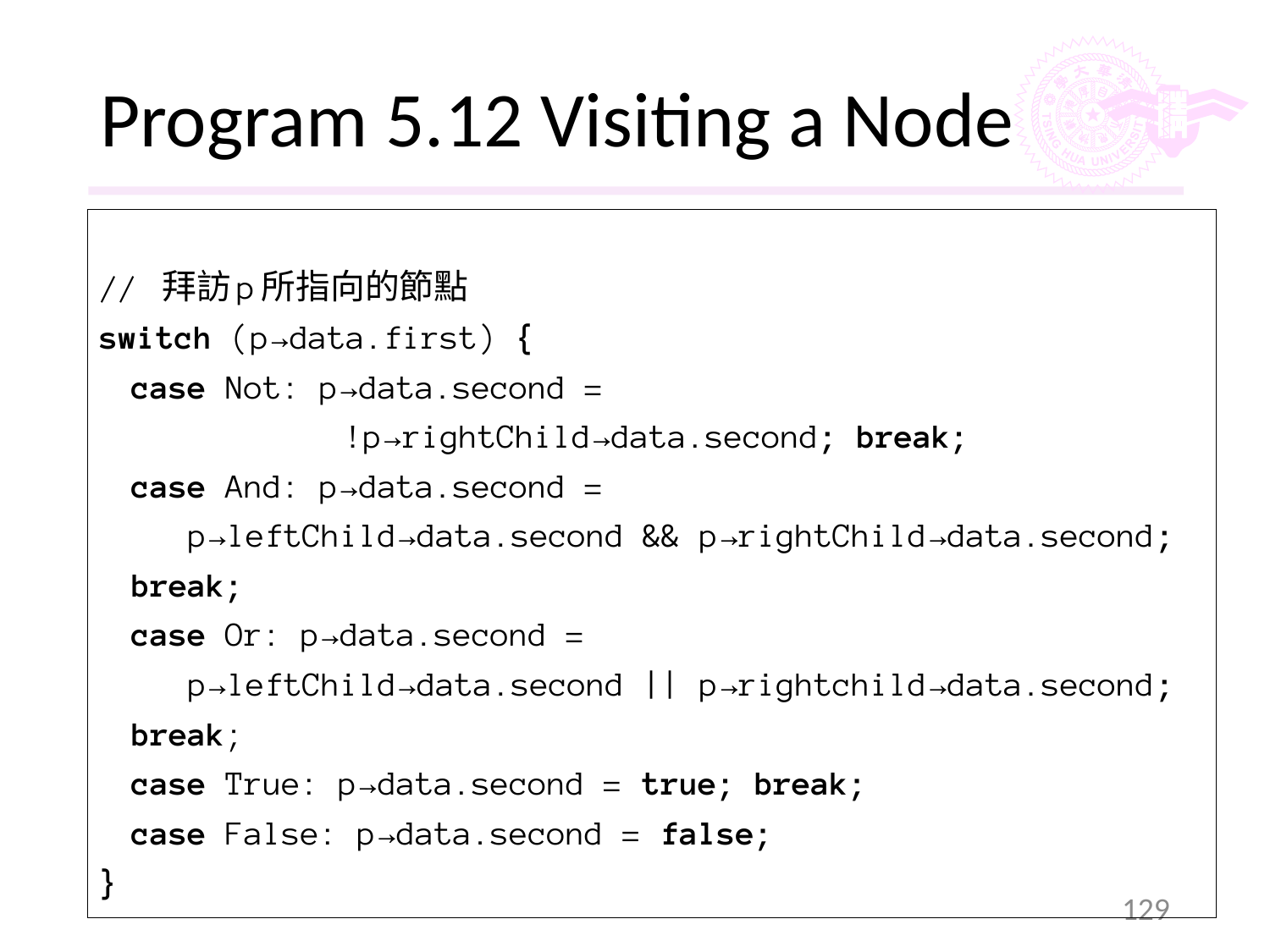

# Program 5.12 Visiting a Node

// 拜訪p所指向的節點
switch (p→data.first) {
	case Not: p→data.second =
             !p→rightChild→data.second; break;
	case And: p→data.second =
	   p→leftChild→data.second && p→rightChild→data.second;
			break;
	case Or: p→data.second =
	   p→leftChild→data.second || p→rightchild→data.second;
			break;
	case True: p→data.second = true; break;
	case False: p→data.second = false;
}

129